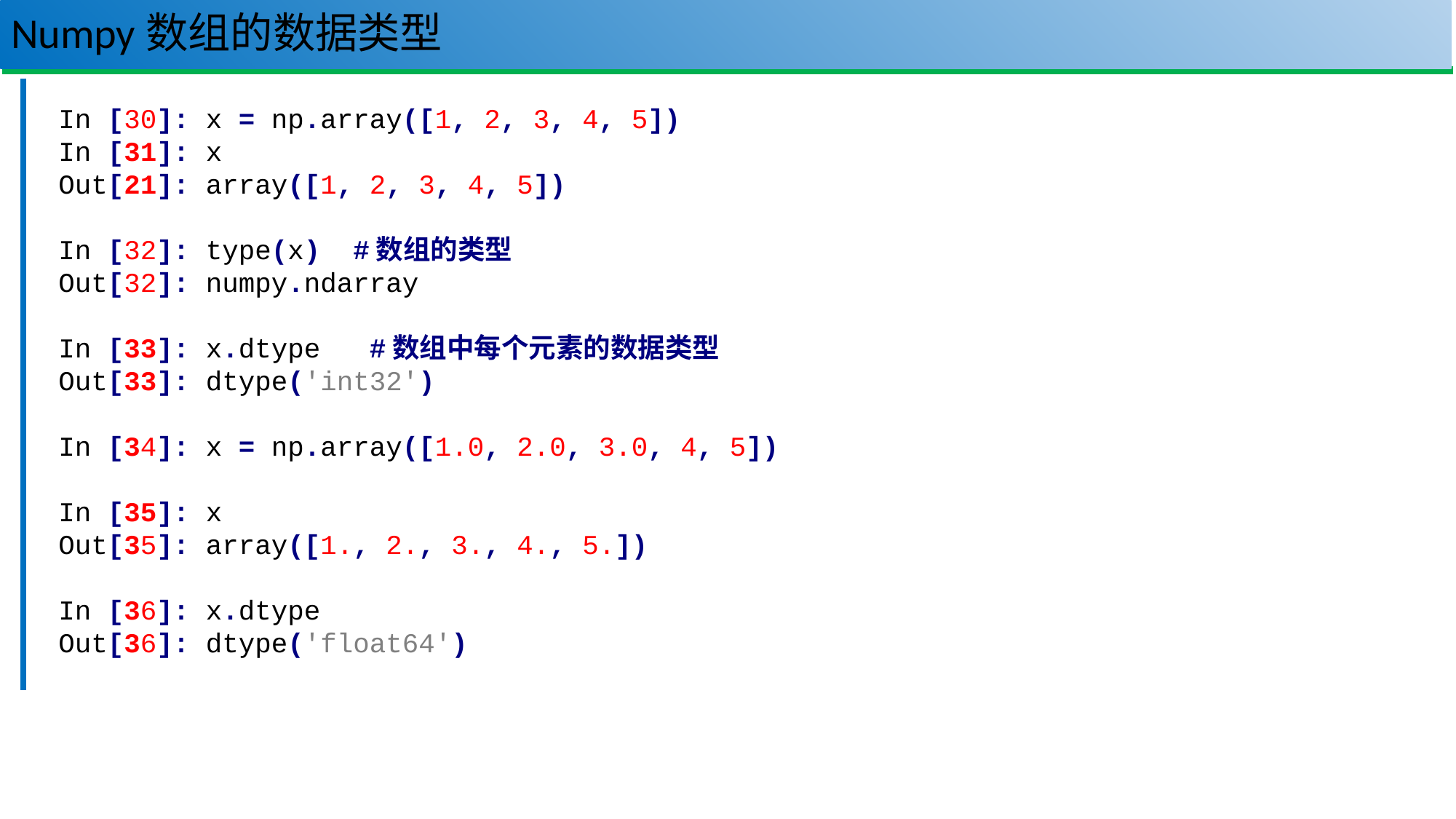

# Numpy数组的数据类型
26
In [30]: x = np.array([1, 2, 3, 4, 5])
In [31]: x
Out[21]: array([1, 2, 3, 4, 5])

In [32]: type(x)  #数组的类型
Out[32]: numpy.ndarray

In [33]: x.dtype   #数组中每个元素的数据类型
Out[33]: dtype('int32')

In [34]: x = np.array([1.0, 2.0, 3.0, 4, 5])

In [35]: x
Out[35]: array([1., 2., 3., 4., 5.])

In [36]: x.dtype
Out[36]: dtype('float64')